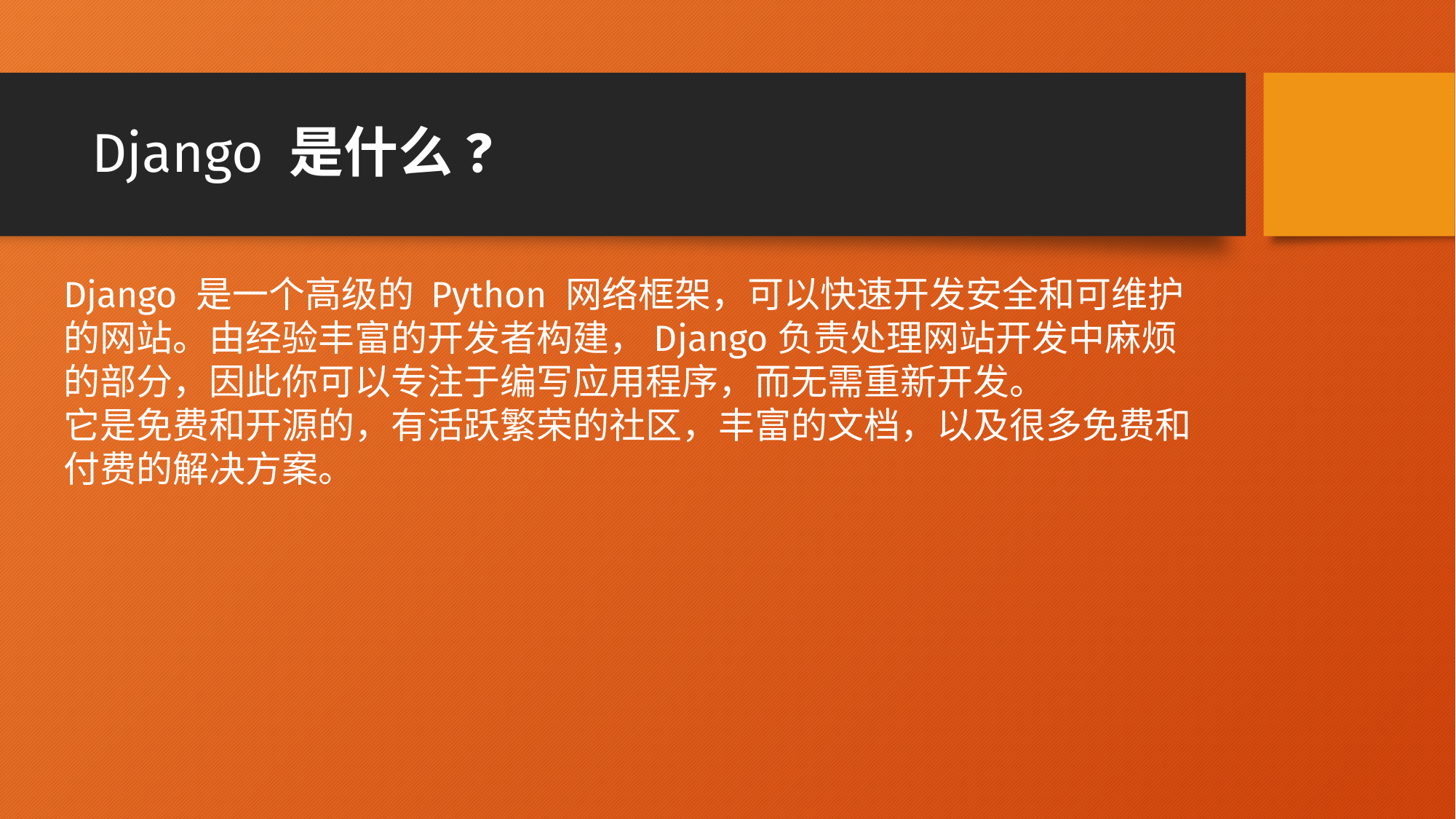

# Django 是什么?
Django 是一个高级的 Python 网络框架，可以快速开发安全和可维护的网站。由经验丰富的开发者构建，Django负责处理网站开发中麻烦的部分，因此你可以专注于编写应用程序，而无需重新开发。
它是免费和开源的，有活跃繁荣的社区，丰富的文档，以及很多免费和付费的解决方案。